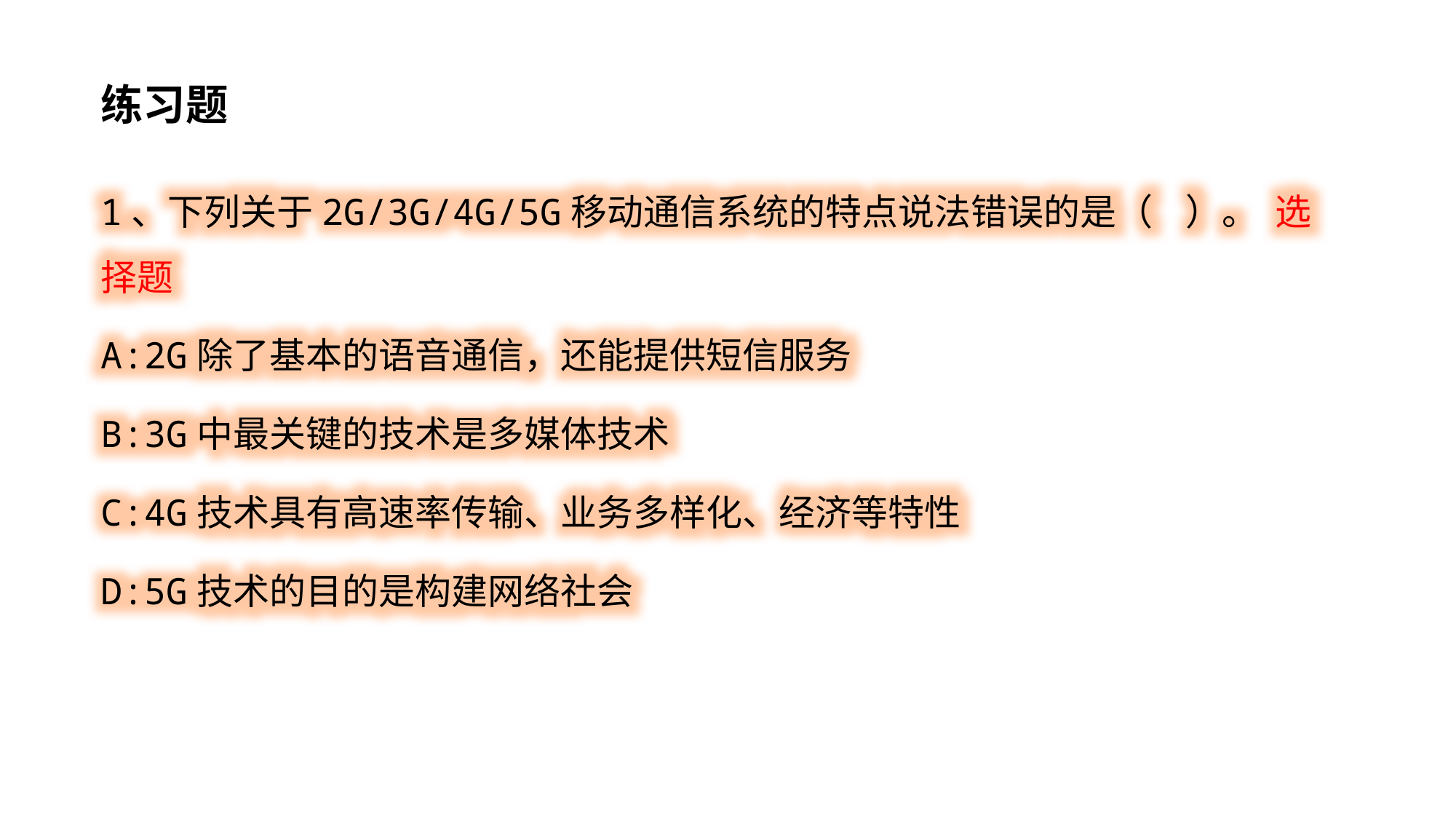

练习题
1、下列关于2G/3G/4G/5G移动通信系统的特点说法错误的是（    ）。  选择题

A:2G除了基本的语音通信，还能提供短信服务

B:3G中最关键的技术是多媒体技术

C:4G技术具有高速率传输、业务多样化、经济等特性

D:5G技术的目的是构建网络社会